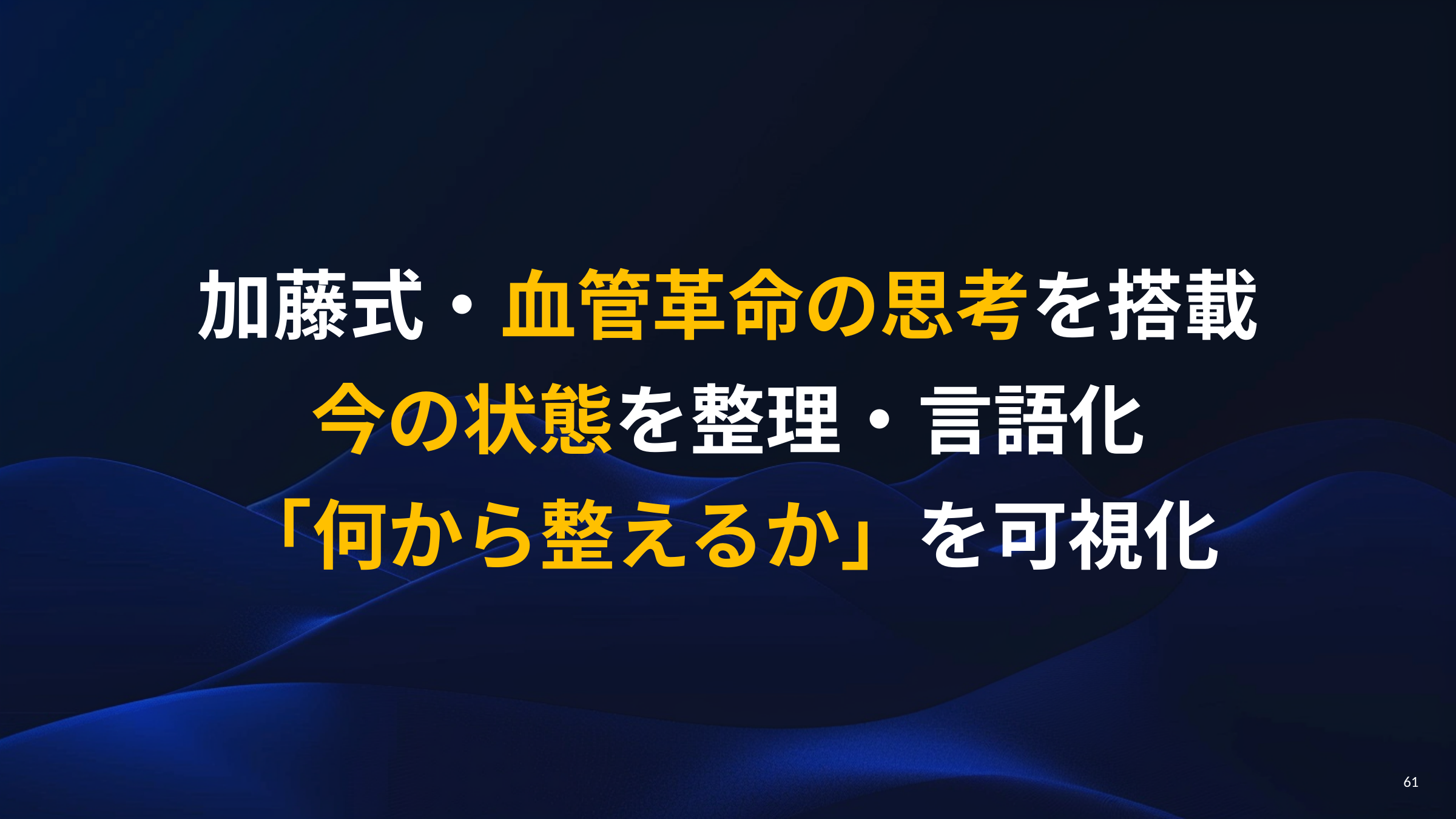

加藤式・血管革命の思考を搭載

今の状態を整理・言語化

「何から整えるか」を可視化
61